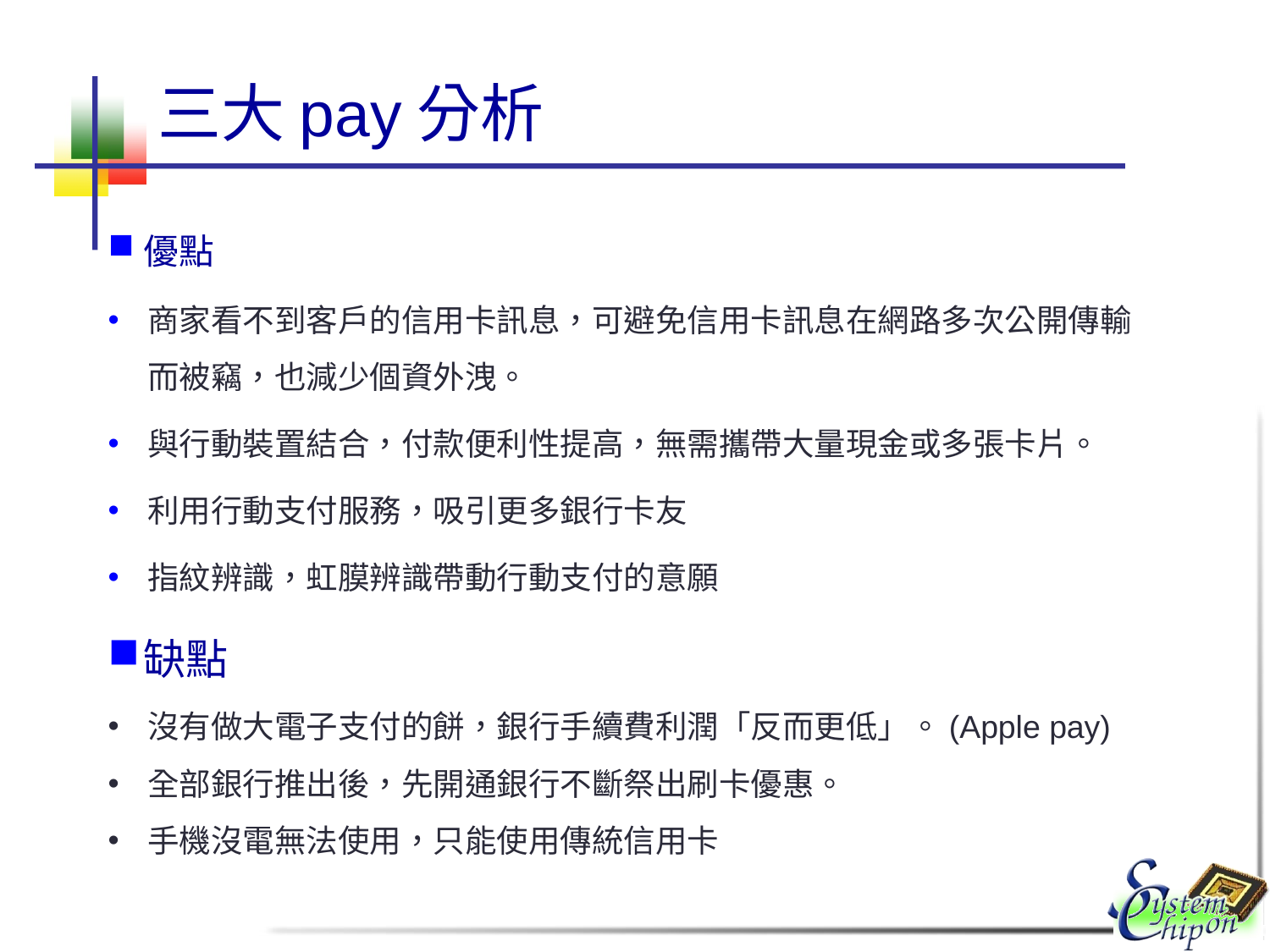

# 三大pay分析
優點
商家看不到客戶的信用卡訊息，可避免信用卡訊息在網路多次公開傳輸而被竊，也減少個資外洩。
與行動裝置結合，付款便利性提高，無需攜帶大量現金或多張卡片。
利用行動支付服務，吸引更多銀行卡友
指紋辨識，虹膜辨識帶動行動支付的意願
缺點
沒有做大電子支付的餅，銀行手續費利潤「反而更低」。(Apple pay)
全部銀行推出後，先開通銀行不斷祭出刷卡優惠。
手機沒電無法使用，只能使用傳統信用卡